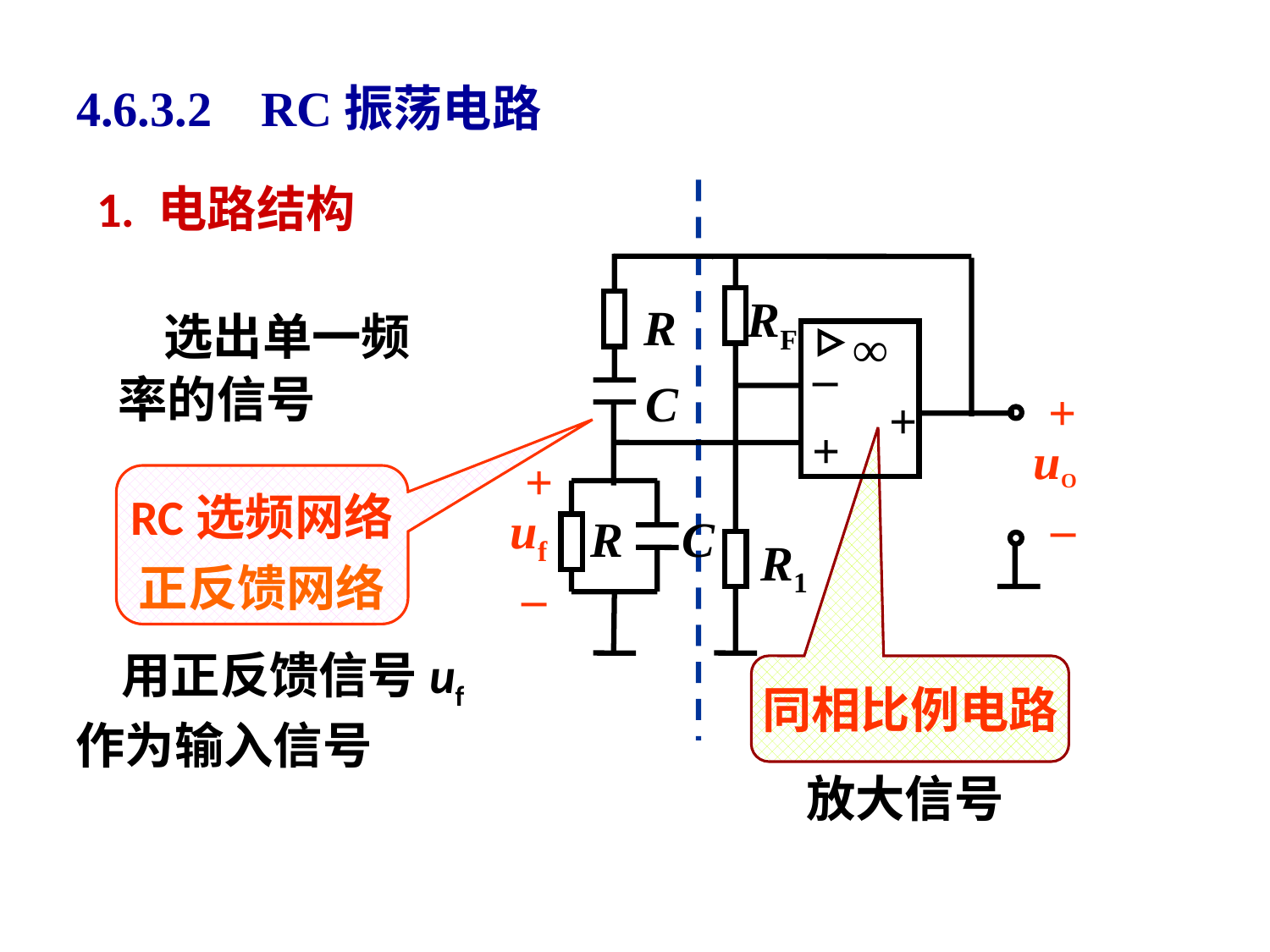

# 4.6.3.2    RC振荡电路
1. 电路结构

RF
 R

∞

–

 C
+
uO
 –

+

+

 R
C

R1

   选出单一频率的信号
+
uf
–
RC选频网络
正反馈网络
   用正反馈信号uf
作为输入信号
同相比例电路
放大信号